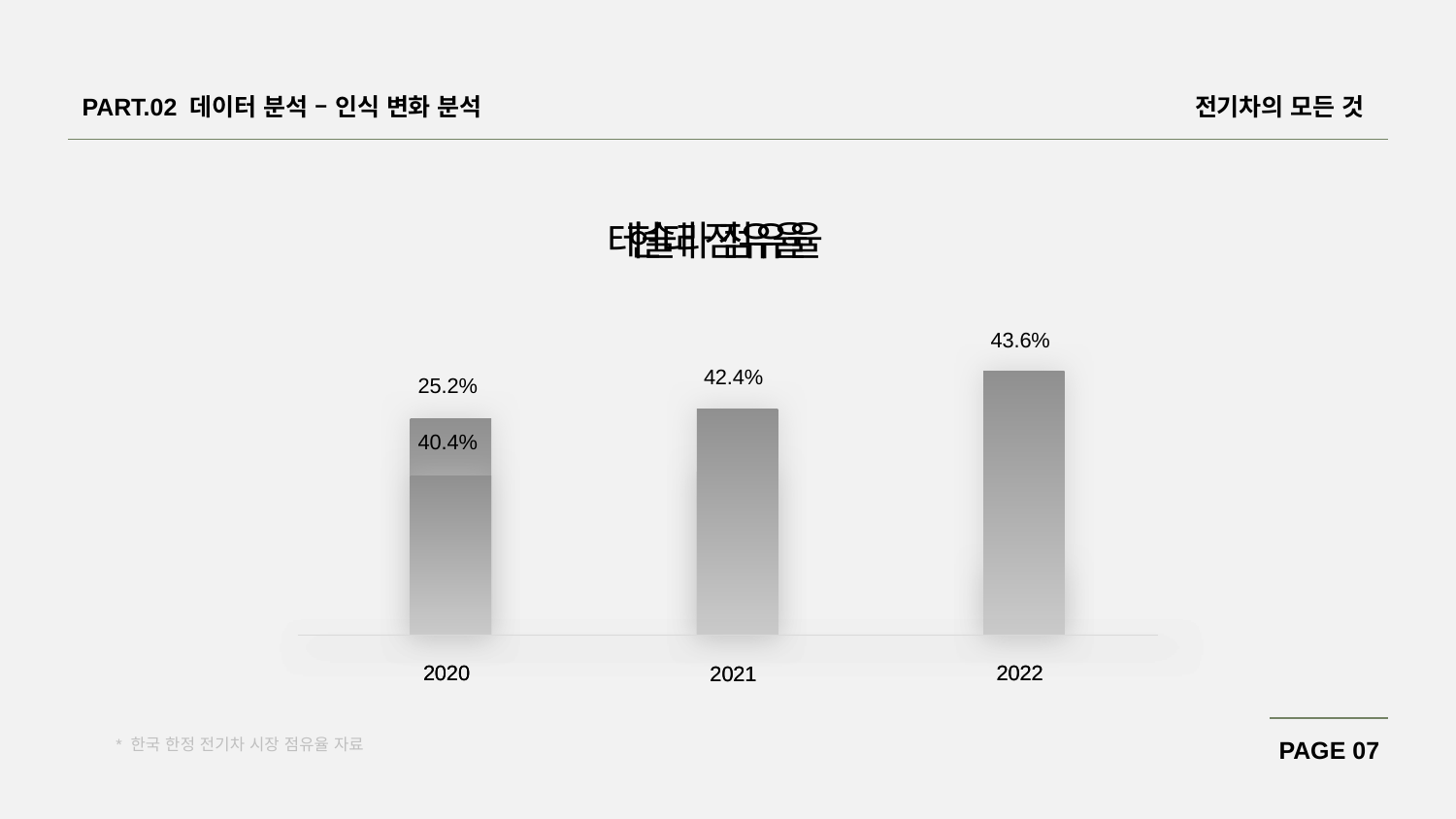

PART.02 데이터 분석 – 인식 변화 분석
전기차의 모든 것
테슬라 점유율
현대 점유율
43.6%
42.4%
25.2%

17.6%
40.4%

8.9%

2020
2020
2022
2022
2021
2021
* 한국 한정 전기차 시장 점유율 자료

PAGE 07